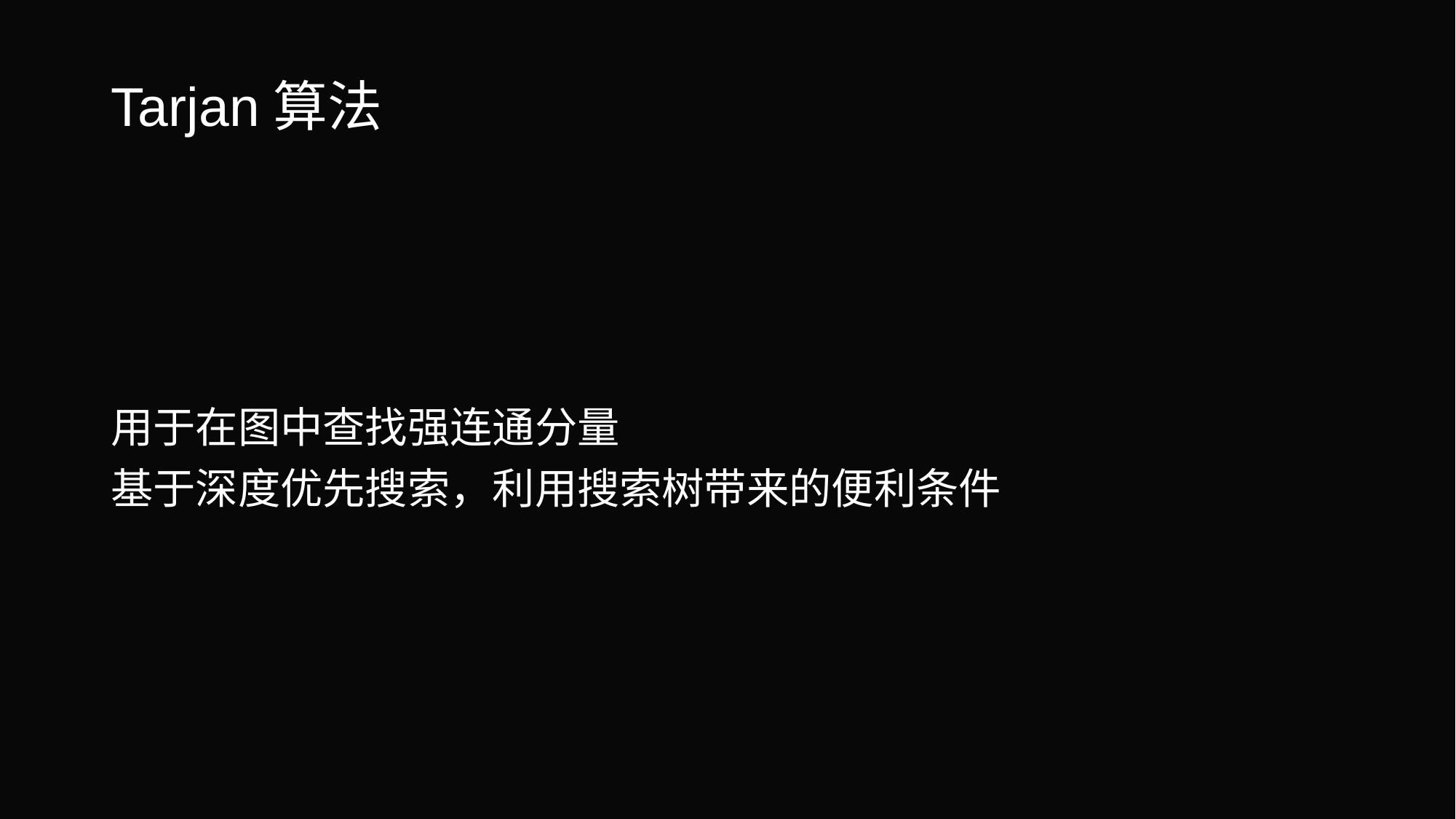

# Tarjan算法
用于在图中查找强连通分量
基于深度优先搜索，利用搜索树带来的便利条件